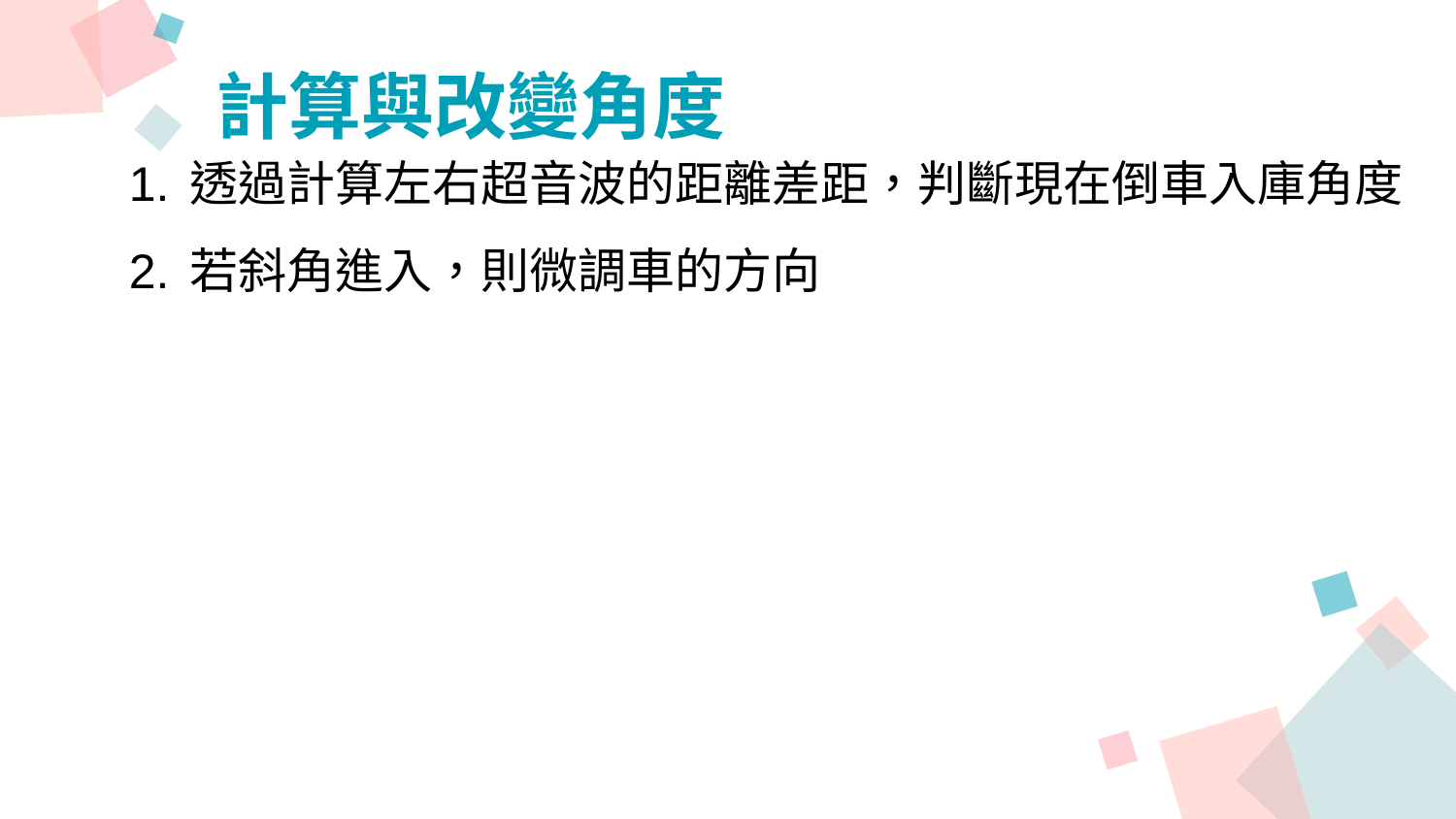

計算與改變角度
透過計算左右超音波的距離差距，判斷現在倒車入庫角度
若斜角進入，則微調車的方向